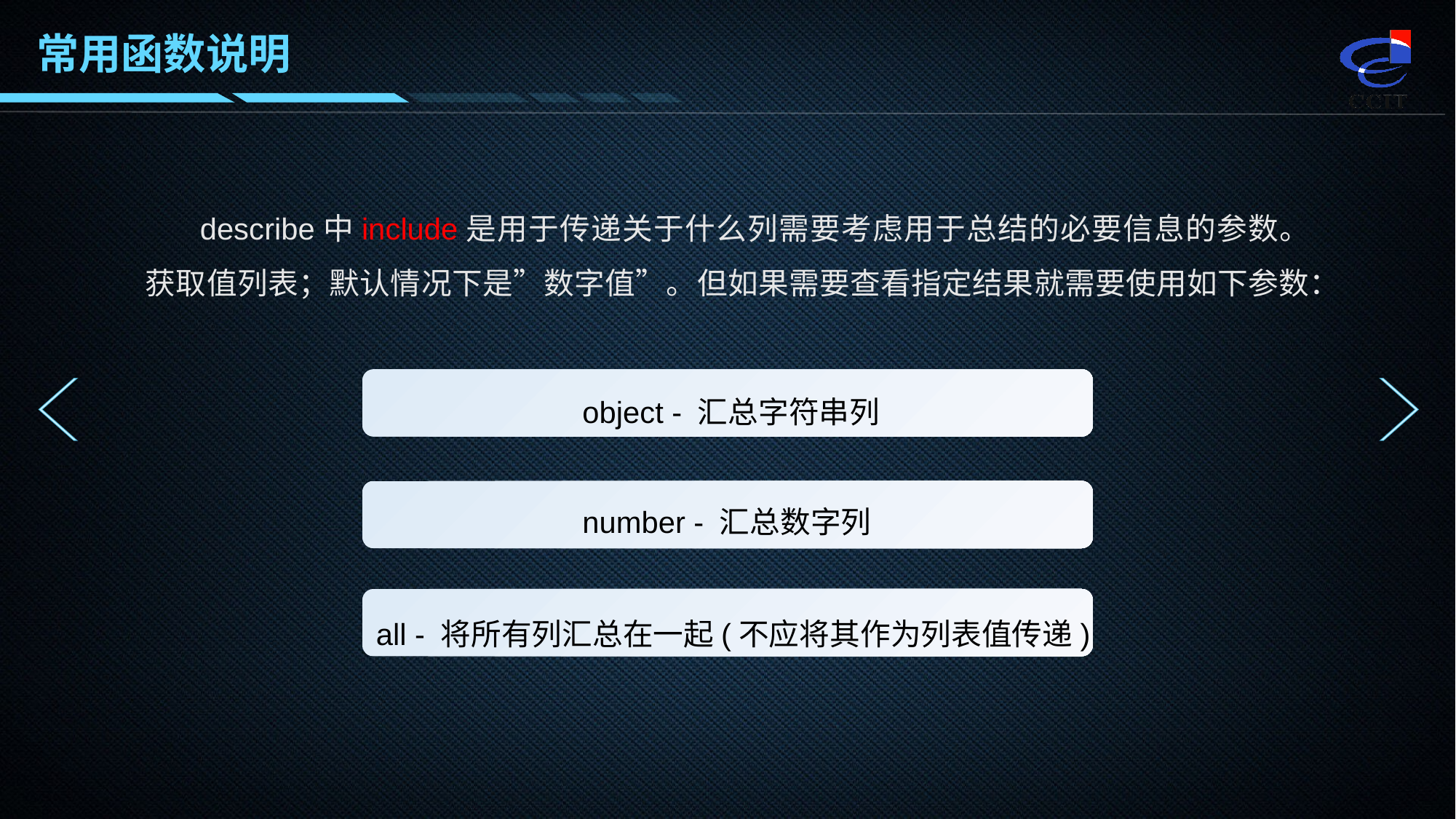

常用函数说明
describe中include是用于传递关于什么列需要考虑用于总结的必要信息的参数。获取值列表；默认情况下是”数字值”。但如果需要查看指定结果就需要使用如下参数：

object - 汇总字符串列
number - 汇总数字列

all - 将所有列汇总在一起(不应将其作为列表值传递)